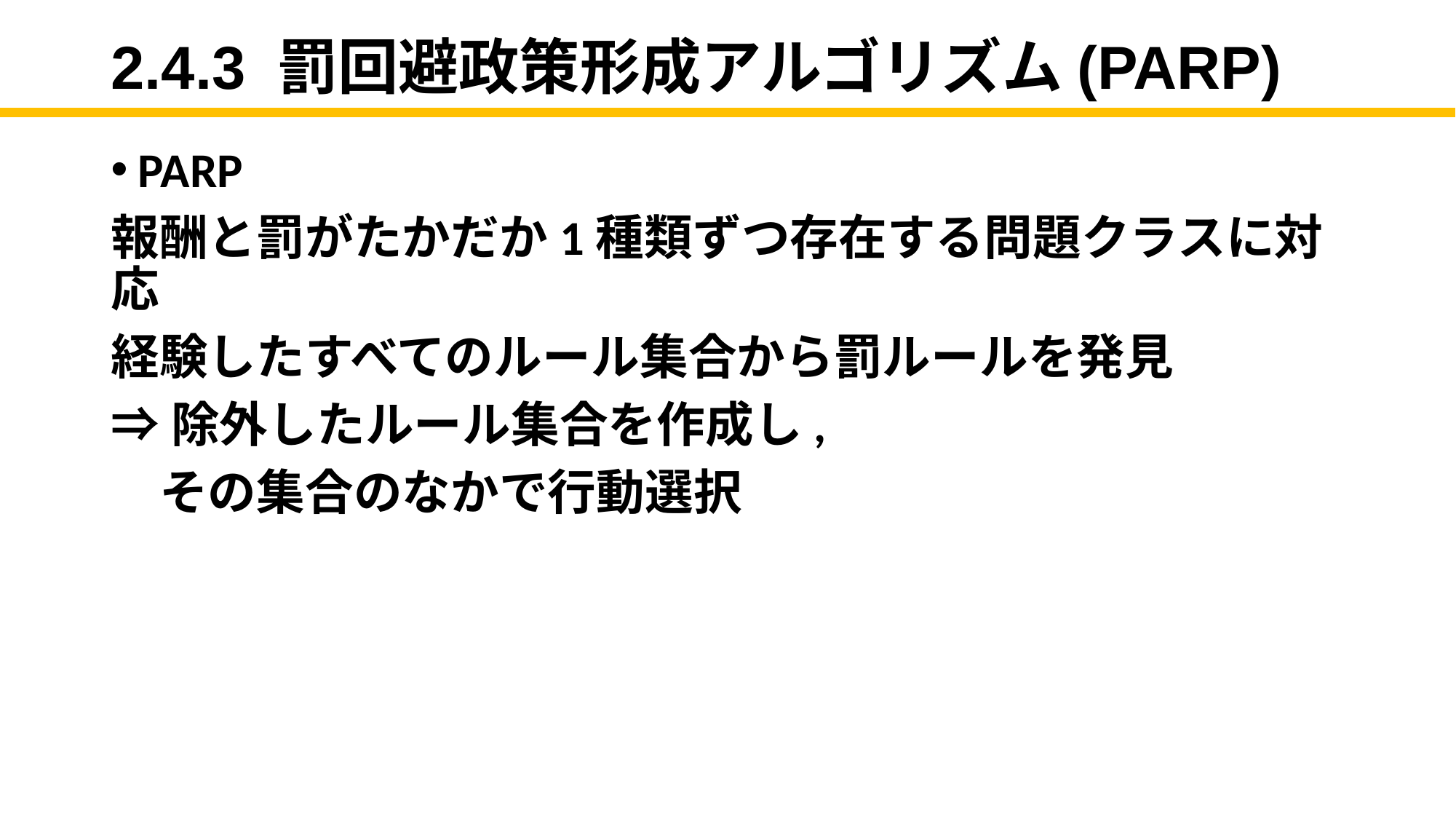

# 2.4.3 罰回避政策形成アルゴリズム(PARP)
PARP
報酬と罰がたかだか1種類ずつ存在する問題クラスに対応
経験したすべてのルール集合から罰ルールを発見
⇒除外したルール集合を作成し,
　その集合のなかで行動選択